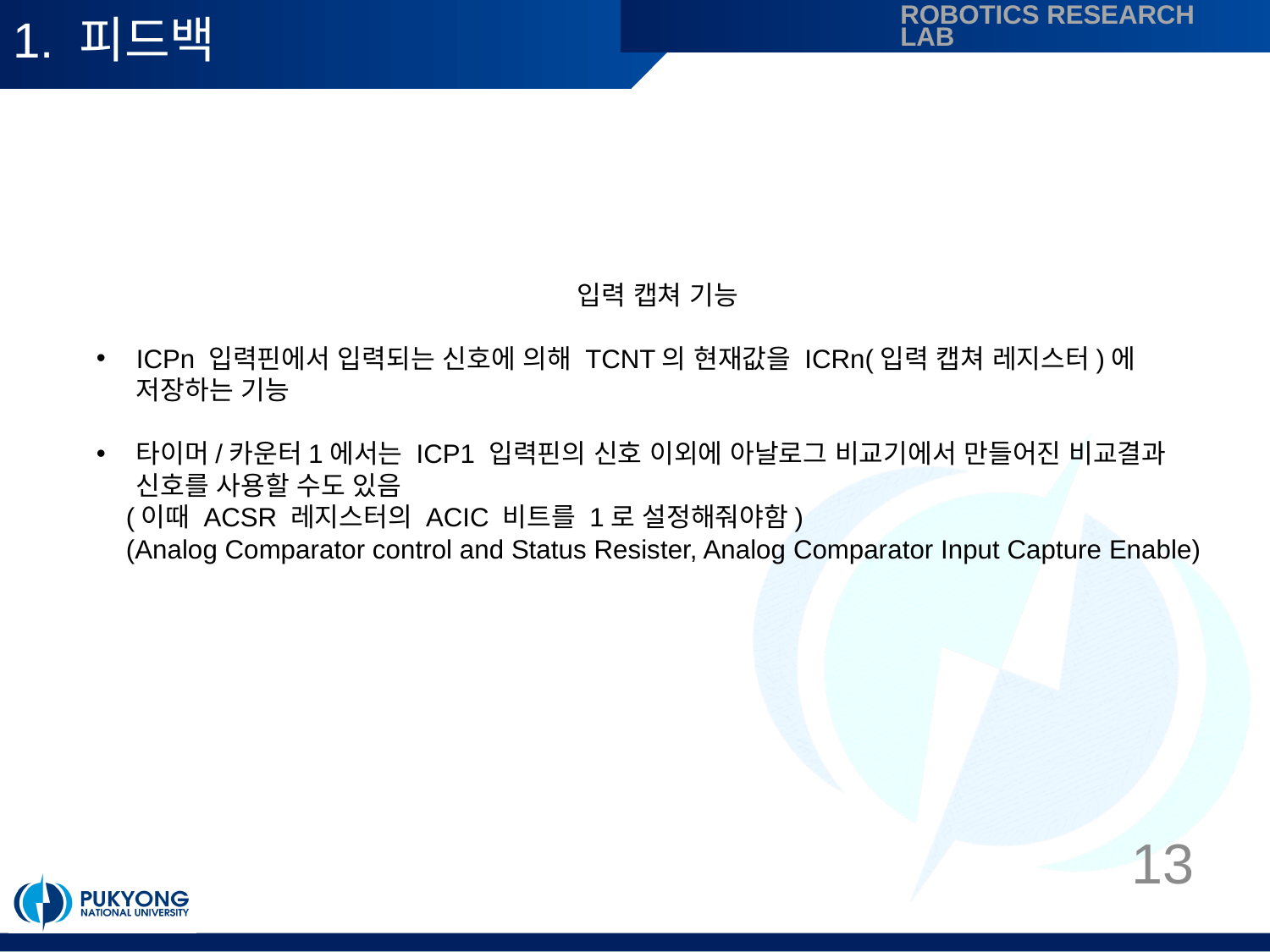

# 1. 피드백
입력 캡쳐 기능

ICPn 입력핀에서 입력되는 신호에 의해 TCNT의 현재값을 ICRn(입력 캡쳐 레지스터)에 저장하는 기능

타이머/카운터1에서는 ICP1 입력핀의 신호 이외에 아날로그 비교기에서 만들어진 비교결과 신호를 사용할 수도 있음
    (이때 ACSR 레지스터의 ACIC 비트를 1로 설정해줘야함)
    (Analog Comparator control and Status Resister, Analog Comparator Input Capture Enable)
13